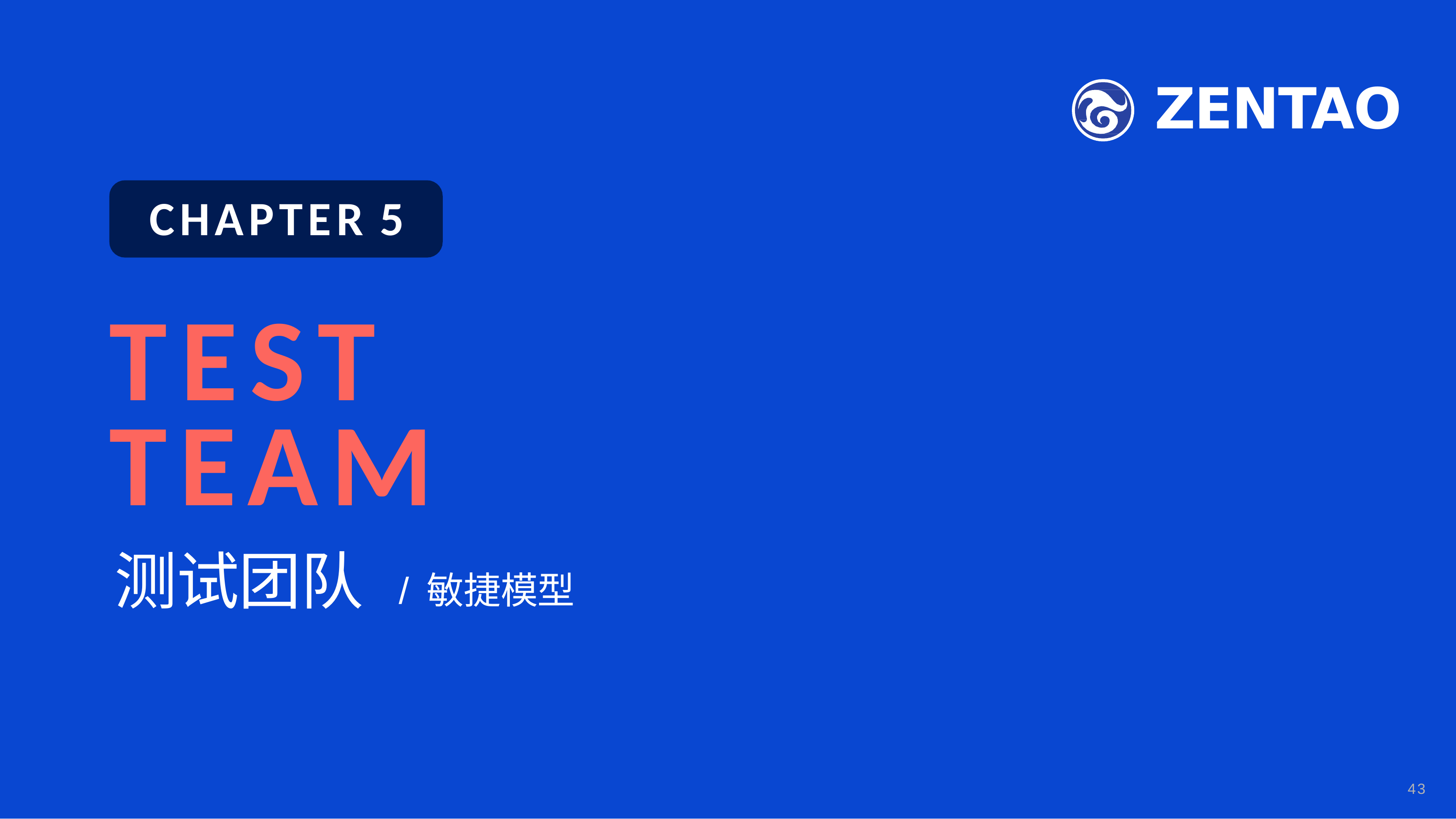

ZENTAO

CHAPTER 5
# TEST TEAM
测试团队
/ 敏捷模型
43